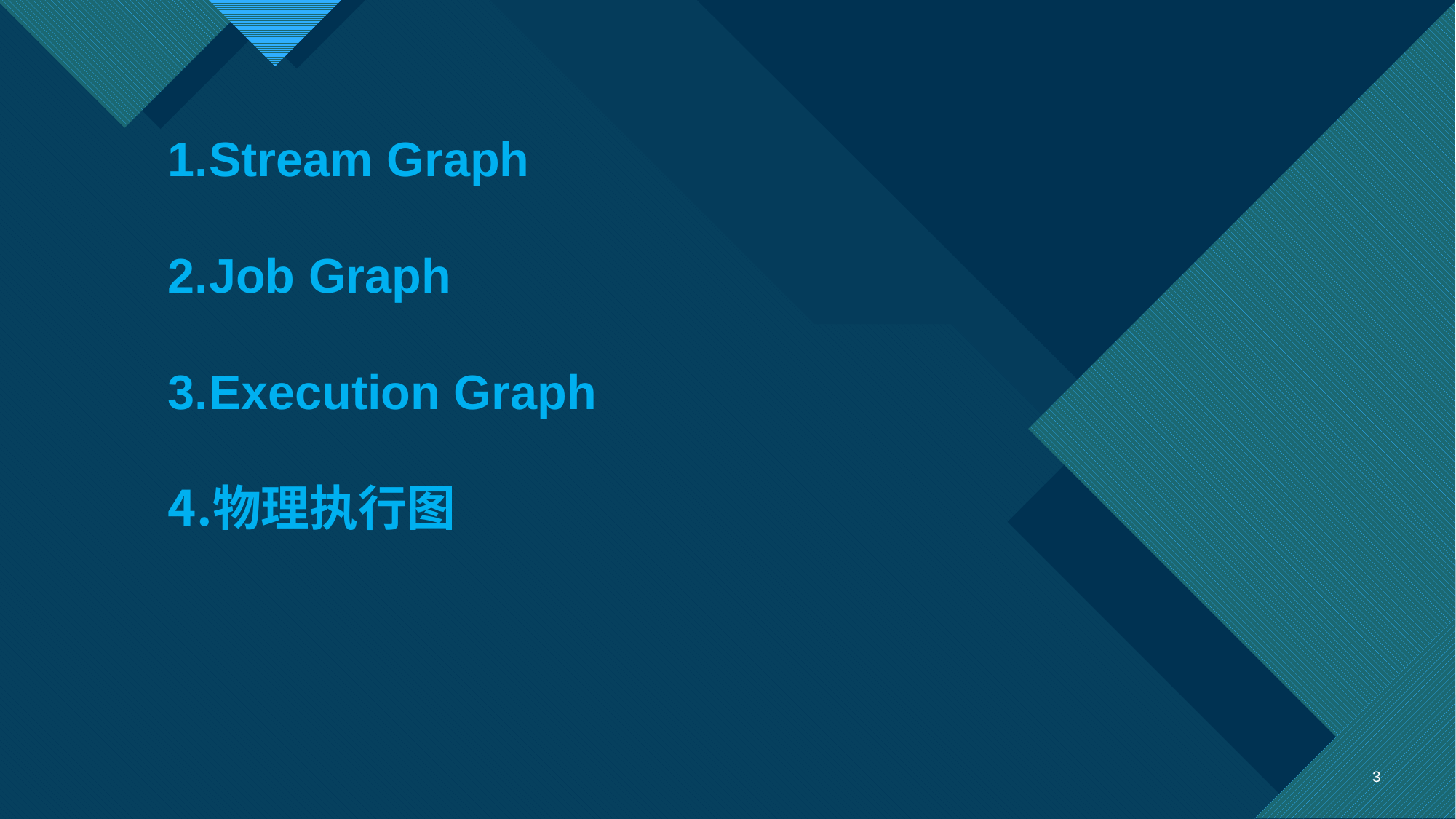

Stream Graph
Job Graph
Execution Graph
物理执行图
3